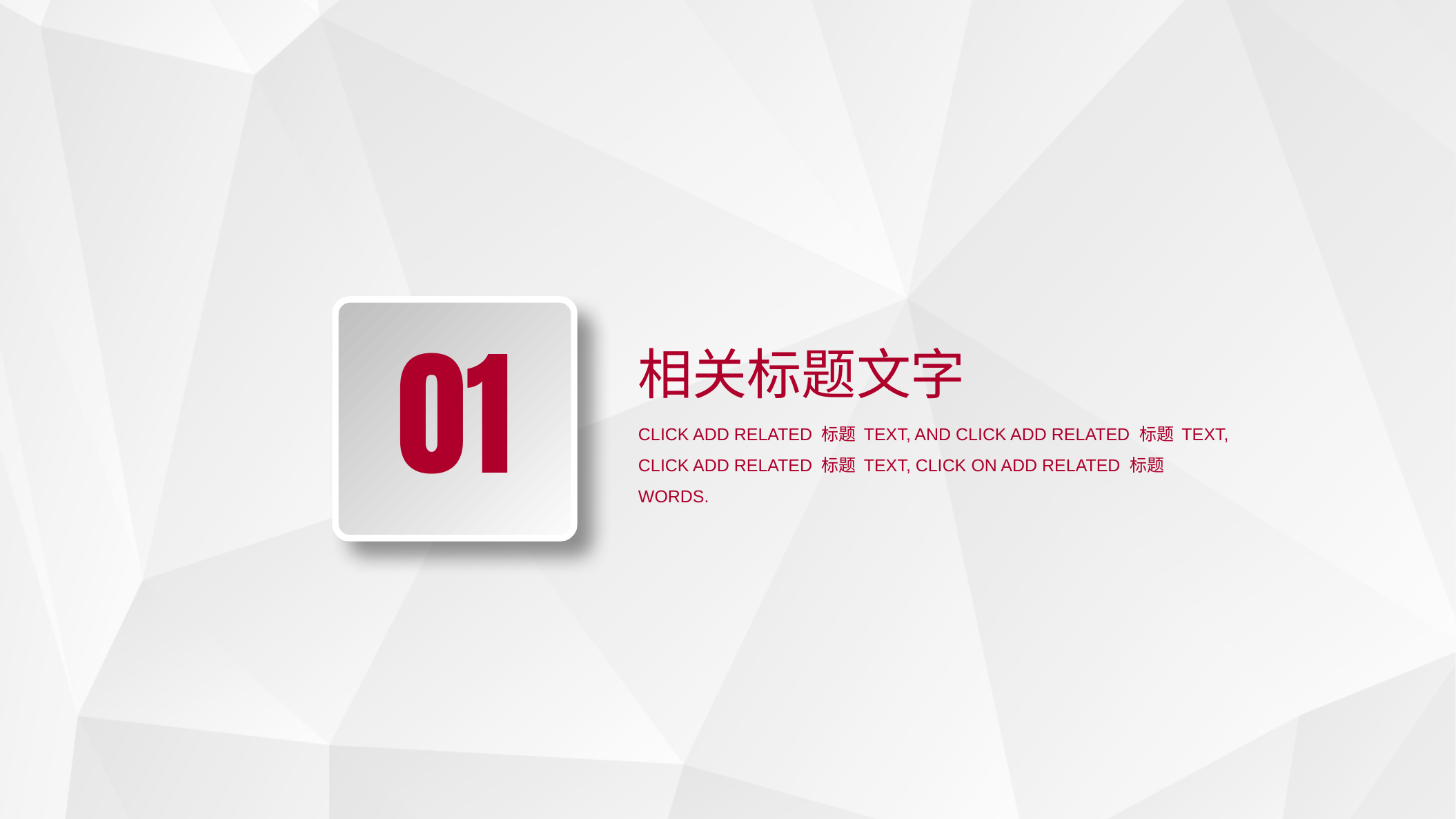

01
相关标题文字
CLICK ADD RELATED 标题 TEXT, AND CLICK ADD RELATED 标题 TEXT, CLICK ADD RELATED 标题 TEXT, CLICK ON ADD RELATED 标题 WORDS.